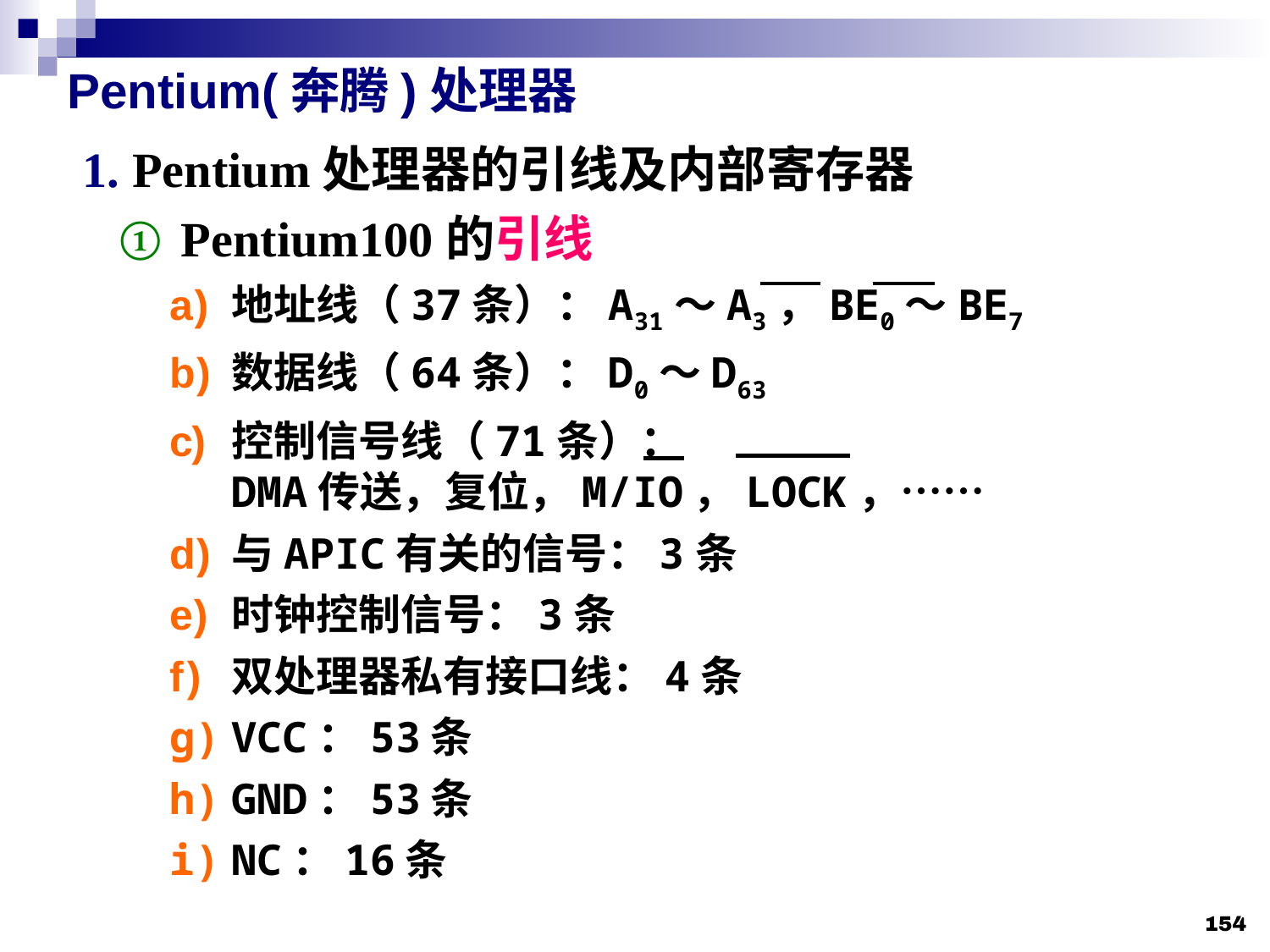

# Pentium(奔腾)处理器
Pentium处理器的引线及内部寄存器
Pentium100的引线
地址线（37条）：A31～A3，BE0～BE7
数据线（64条）：D0～D63
控制信号线（71条）：
DMA传送，复位，M/IO，LOCK，……
与APIC有关的信号：3条
时钟控制信号：3条
双处理器私有接口线：4条
VCC：53条
GND：53条
NC：16条
154